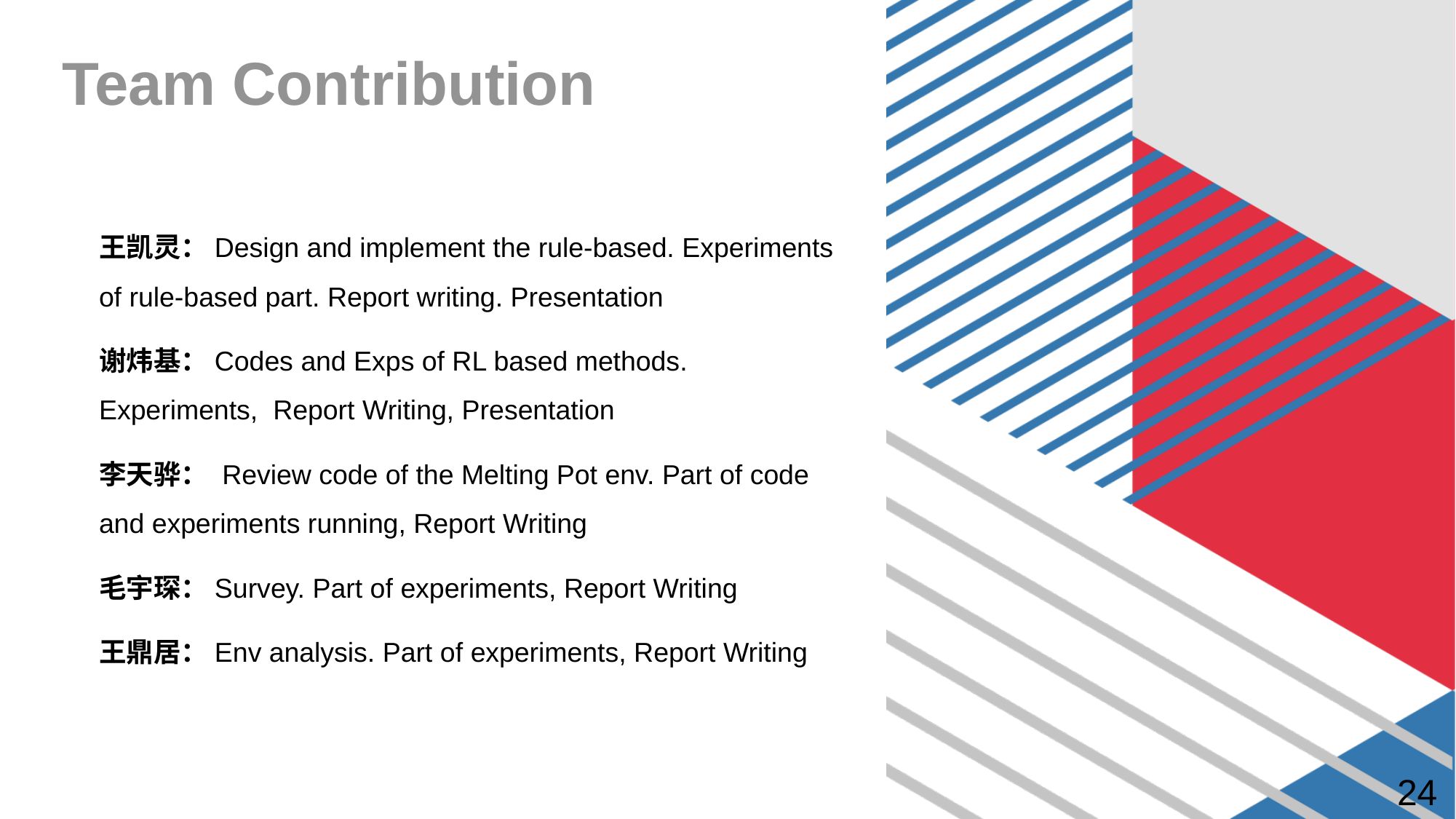

# Team Contribution
王凯灵：Design and implement the rule-based. Experiments of rule-based part. Report writing. Presentation
谢炜基：Codes and Exps of RL based methods. Experiments,  Report Writing, Presentation
李天骅： Review code of the Melting Pot env. Part of code and experiments running, Report Writing
毛宇琛：Survey. Part of experiments, Report Writing
王鼎居：Env analysis. Part of experiments, Report Writing
24